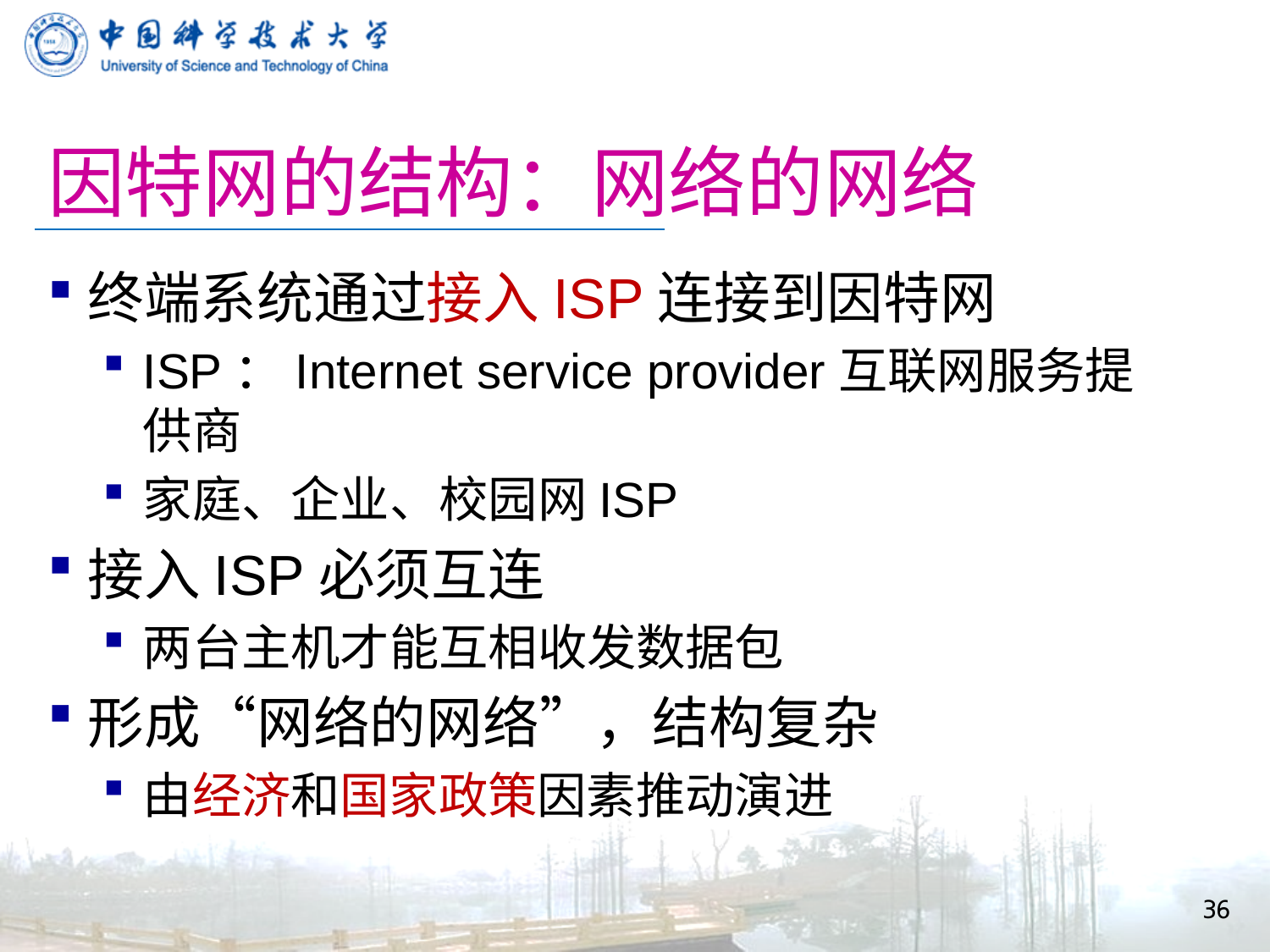

# 因特网的结构：网络的网络
终端系统通过接入ISP连接到因特网
ISP：Internet service provider互联网服务提供商
家庭、企业、校园网ISP
接入ISP必须互连
两台主机才能互相收发数据包
形成“网络的网络”，结构复杂
由经济和国家政策因素推动演进

36